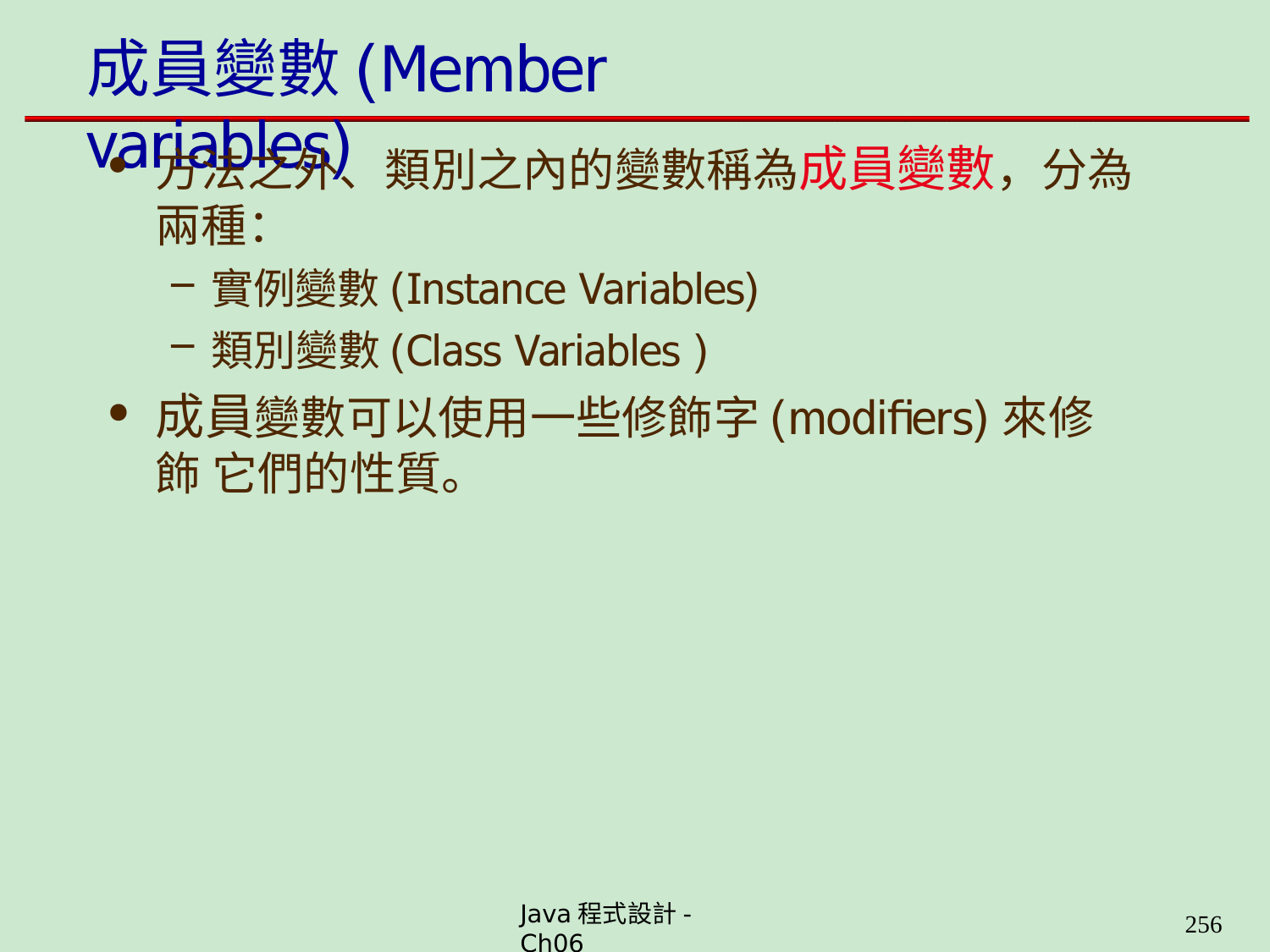

# 成員變數(Member variables)
方法之外、類別之內的變數稱為成員變數，分為 兩種：
實例變數(Instance Variables)
類別變數(Class Variables )
成員變數可以使用一些修飾字(modifiers)來修飾 它們的性質。
Java程式設計-Ch06
256